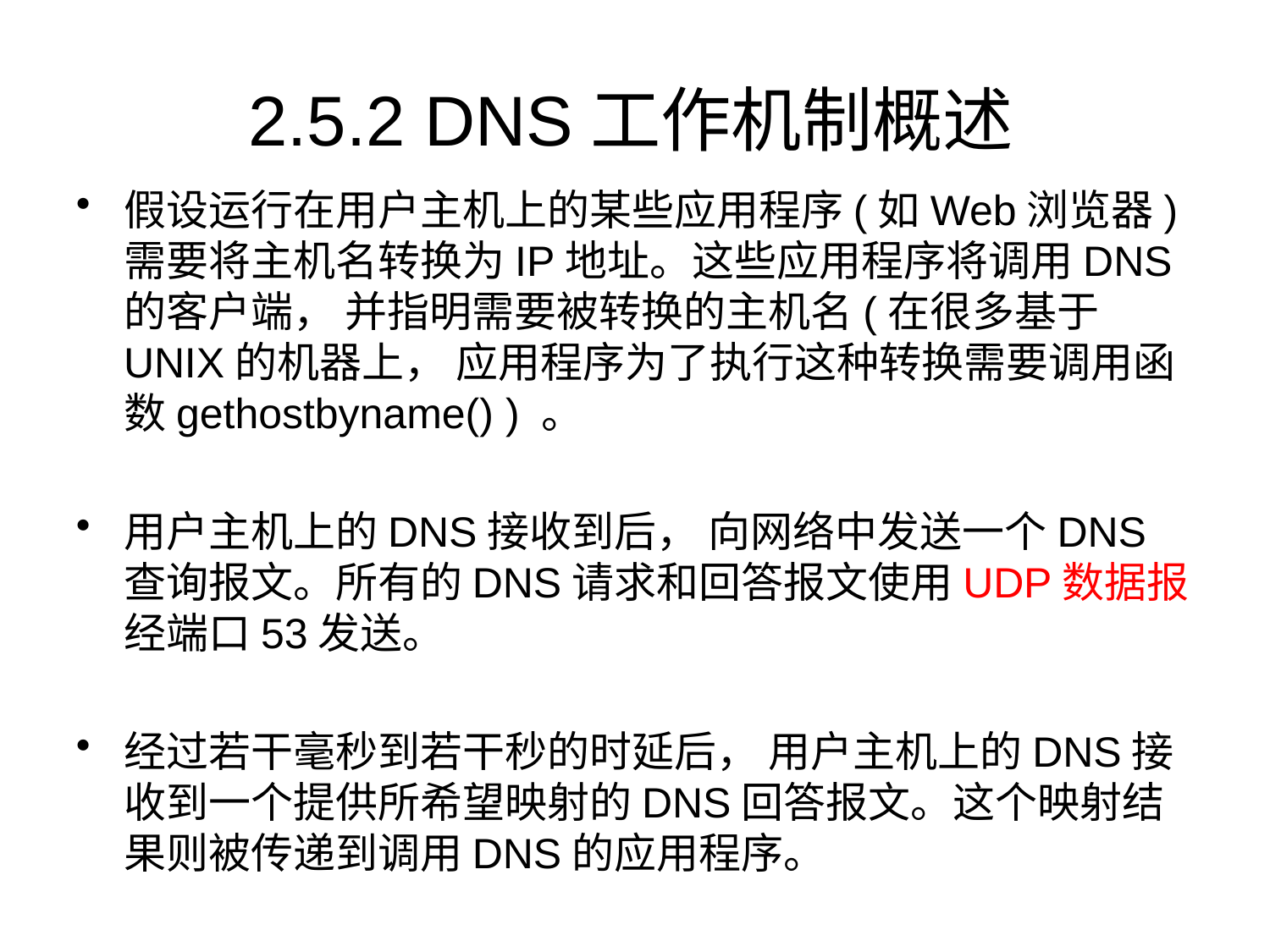

# 2.5.2 DNS工作机制概述
假设运行在用户主机上的某些应用程序(如Web浏览器) 需要将主机名转换为IP地址。这些应用程序将调用DNS的客户端， 并指明需要被转换的主机名(在很多基于UNIX的机器上， 应用程序为了执行这种转换需要调用函数gethostbyname() ) 。

用户主机上的DNS接收到后， 向网络中发送一个DNS查询报文。所有的DNS请求和回答报文使用UDP数据报经端口53发送。

经过若干毫秒到若干秒的时延后， 用户主机上的DNS接收到一个提供所希望映射的DNS回答报文。这个映射结果则被传递到调用DNS的应用程序。